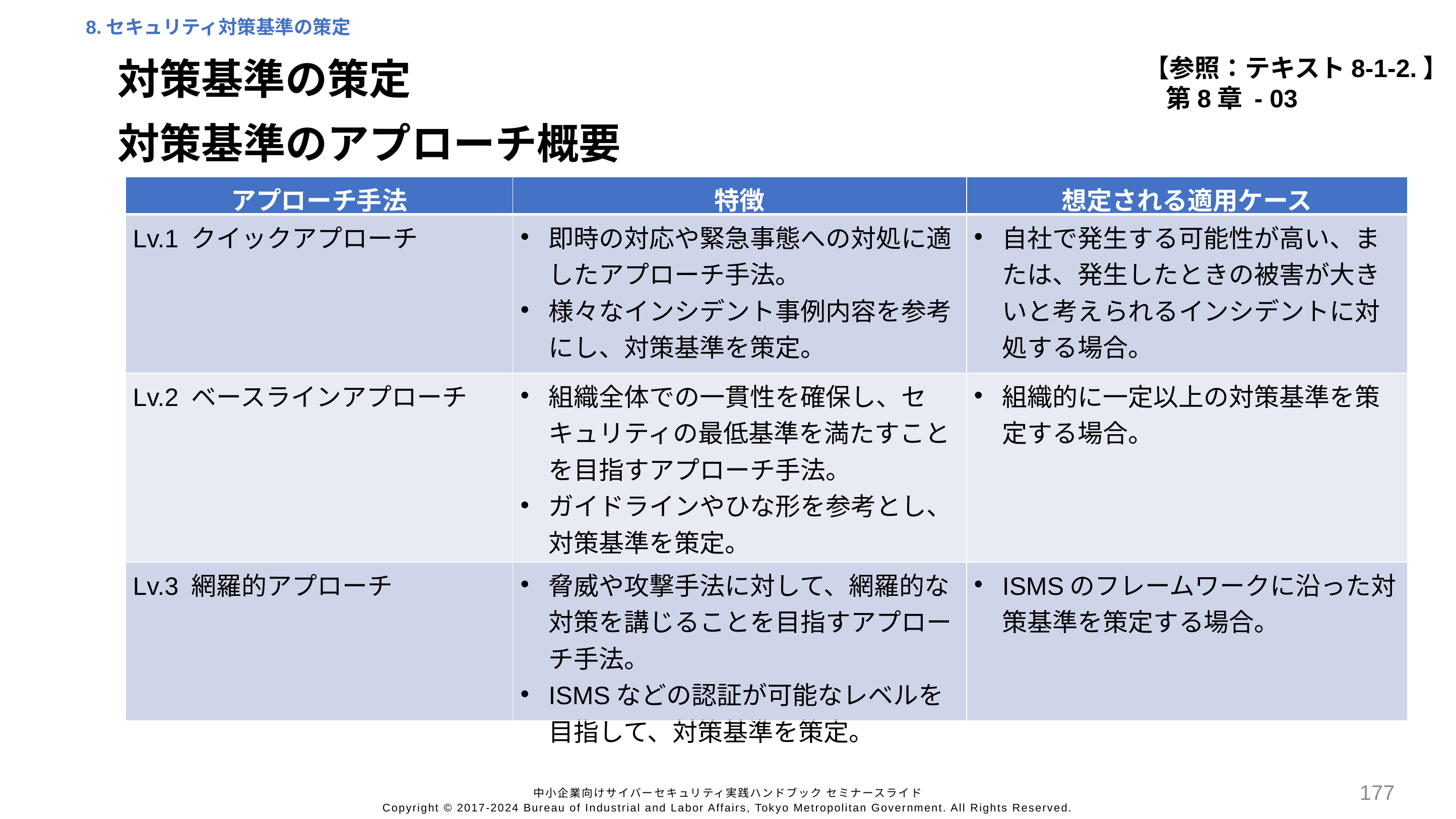

8.セキュリティ対策基準の策定
【参照：テキスト8-1-2.】
第8章 - 03
対策基準の策定
対策基準のアプローチ概要
| アプローチ手法 | 特徴 | 想定される適用ケース |
| --- | --- | --- |
| Lv.1 クイックアプローチ | 即時の対応や緊急事態への対処に適したアプローチ手法。 様々なインシデント事例内容を参考にし、対策基準を策定。 | 自社で発生する可能性が高い、または、発生したときの被害が大きいと考えられるインシデントに対処する場合。 |
| Lv.2 ベースラインアプローチ | 組織全体での一貫性を確保し、セキュリティの最低基準を満たすことを目指すアプローチ手法。 ガイドラインやひな形を参考とし、対策基準を策定。 | 組織的に一定以上の対策基準を策定する場合。 |
| Lv.3 網羅的アプローチ | 脅威や攻撃手法に対して、網羅的な対策を講じることを目指すアプローチ手法。 ISMSなどの認証が可能なレベルを目指して、対策基準を策定。 | ISMSのフレームワークに沿った対策基準を策定する場合。 |
177